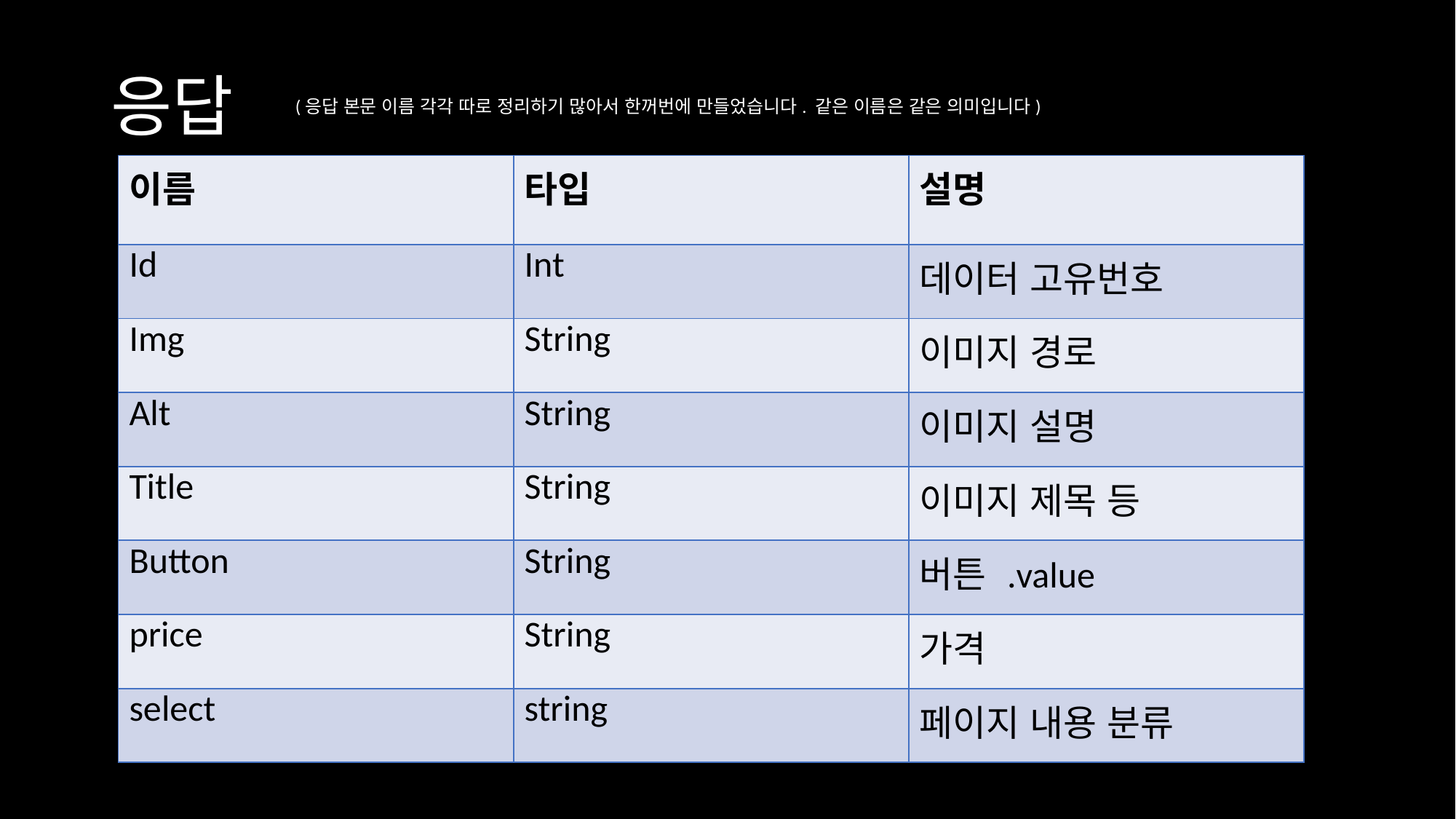

# 응답
(응답 본문 이름 각각 따로 정리하기 많아서 한꺼번에 만들었습니다. 같은 이름은 같은 의미입니다)
| 이름 | 타입 | 설명 |
| --- | --- | --- |
| Id | Int | 데이터 고유번호 |
| Img | String | 이미지 경로 |
| Alt | String | 이미지 설명 |
| Title | String | 이미지 제목 등 |
| Button | String | 버튼 .value |
| price | String | 가격 |
| select | string | 페이지 내용 분류 |
,…